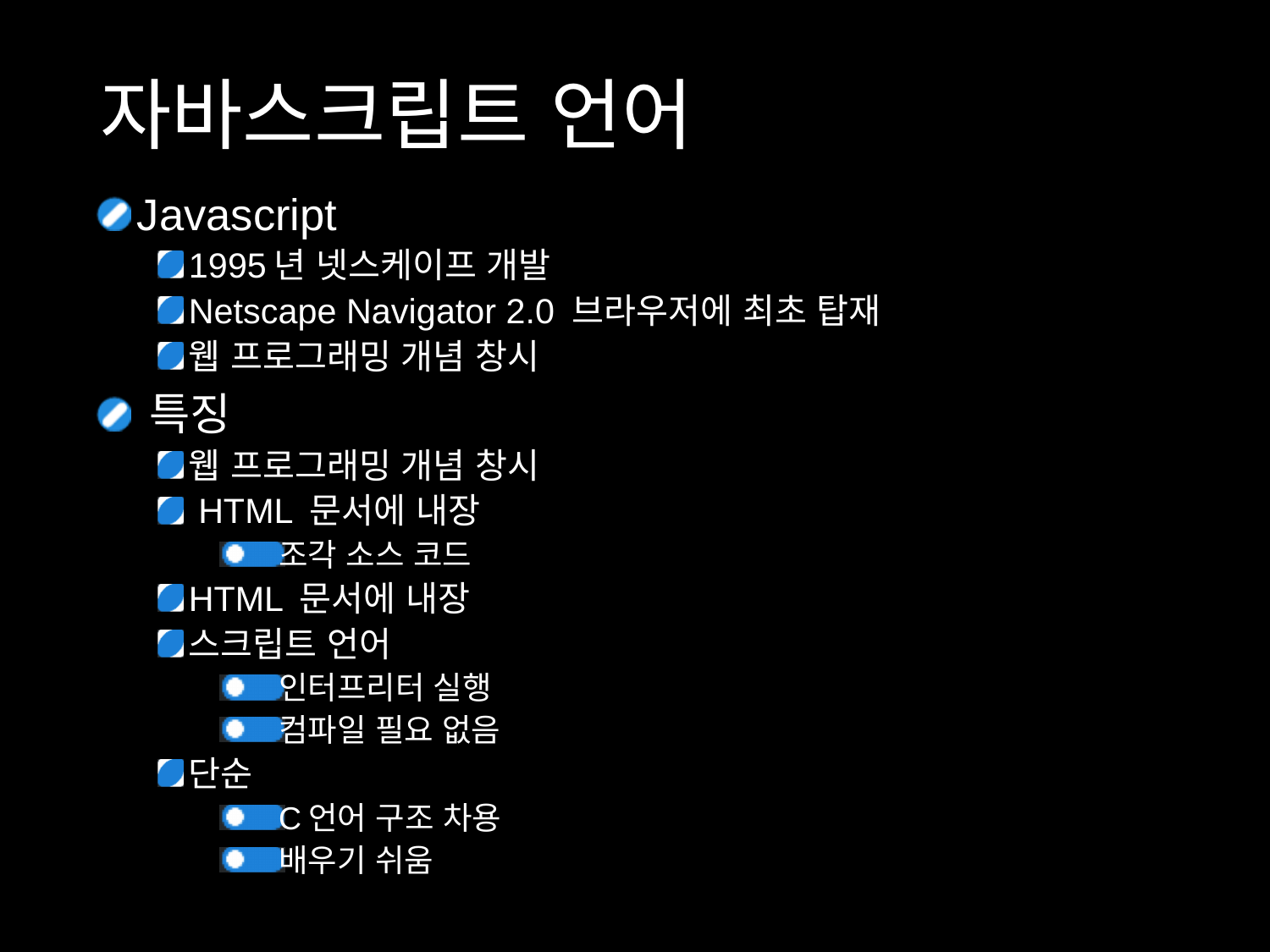

# 자바스크립트 언어
 Javascript
1995년 넷스케이프 개발
Netscape Navigator 2.0 브라우저에 최초 탑재
웹 프로그래밍 개념 창시
 특징
웹 프로그래밍 개념 창시
 HTML 문서에 내장
조각 소스 코드
HTML 문서에 내장
스크립트 언어
인터프리터 실행
컴파일 필요 없음
단순
C언어 구조 차용
배우기 쉬움